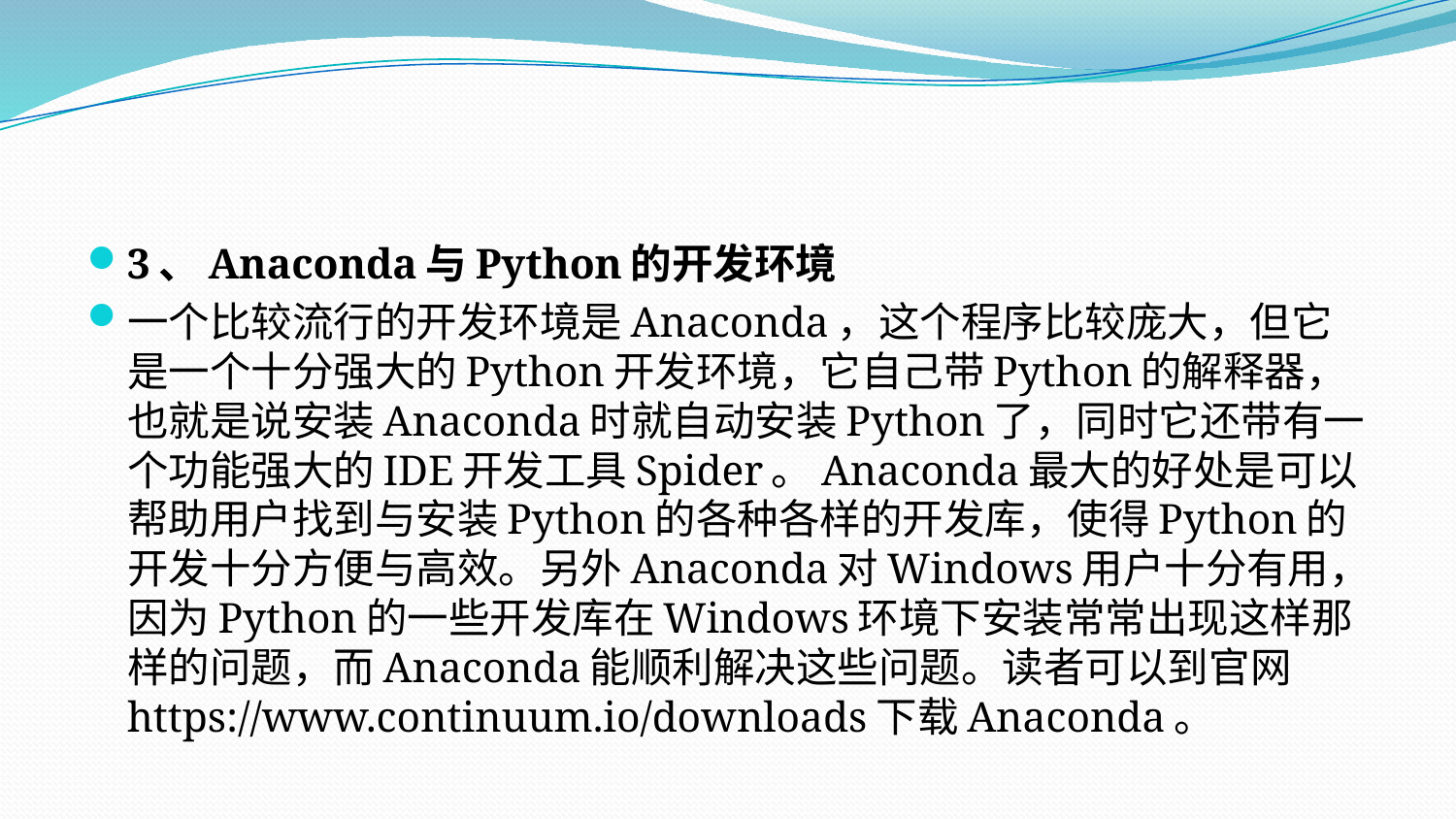

#
3、Anaconda与Python的开发环境
一个比较流行的开发环境是Anaconda，这个程序比较庞大，但它是一个十分强大的Python开发环境，它自己带Python的解释器，也就是说安装Anaconda时就自动安装Python了，同时它还带有一个功能强大的IDE开发工具Spider。Anaconda最大的好处是可以帮助用户找到与安装Python的各种各样的开发库，使得Python的开发十分方便与高效。另外Anaconda对Windows用户十分有用，因为Python的一些开发库在Windows环境下安装常常出现这样那样的问题，而Anaconda能顺利解决这些问题。读者可以到官网https://www.continuum.io/downloads下载Anaconda。